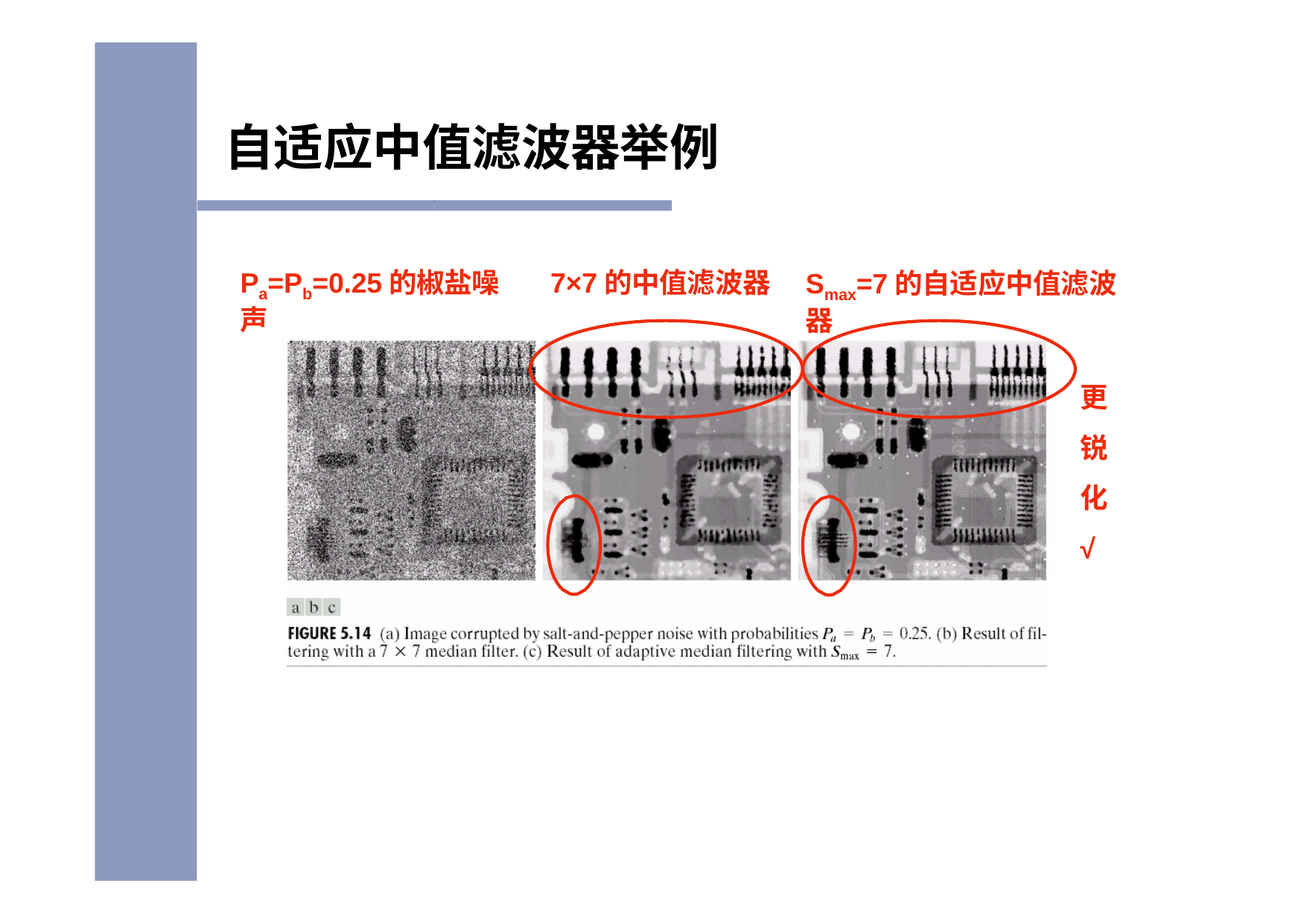

# 自适应中值滤波器举例

Pa=Pb=0.25的椒盐噪声
7×7的中值滤波器
Smax=7的自适应中值滤波器

更 锐 化
√